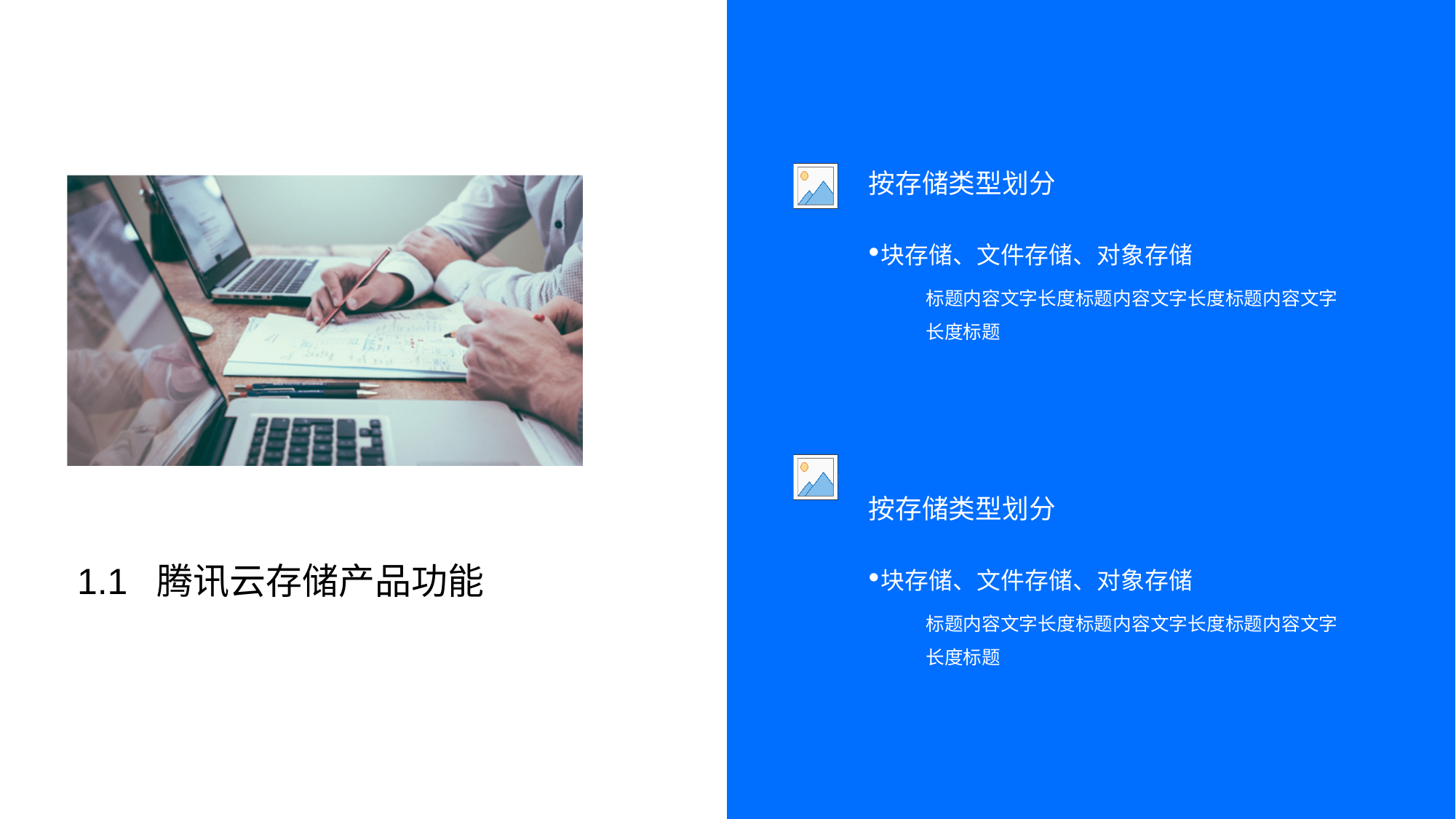

按存储类型划分
块存储、文件存储、对象存储
标题内容文字长度标题内容文字长度标题内容文字长度标题

按存储类型划分
块存储、文件存储、对象存储
标题内容文字长度标题内容文字长度标题内容文字长度标题

# 1.1  腾讯云存储产品功能